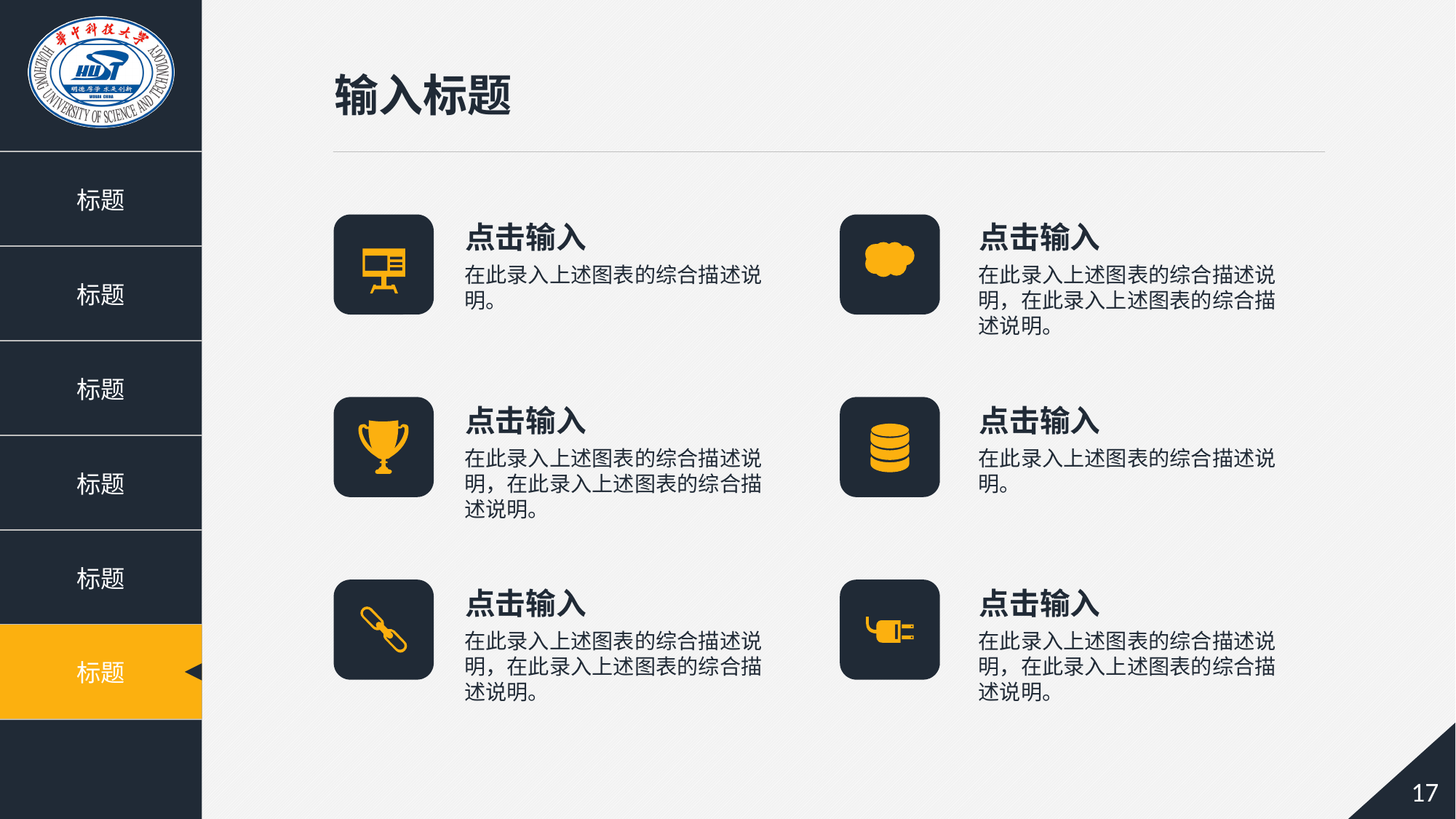

输入标题
点击输入
点击输入

在此录入上述图表的综合描述说明。
在此录入上述图表的综合描述说明，在此录入上述图表的综合描述说明。
点击输入
点击输入

在此录入上述图表的综合描述说明，在此录入上述图表的综合描述说明。
在此录入上述图表的综合描述说明。
点击输入
点击输入

在此录入上述图表的综合描述说明，在此录入上述图表的综合描述说明。
在此录入上述图表的综合描述说明，在此录入上述图表的综合描述说明。